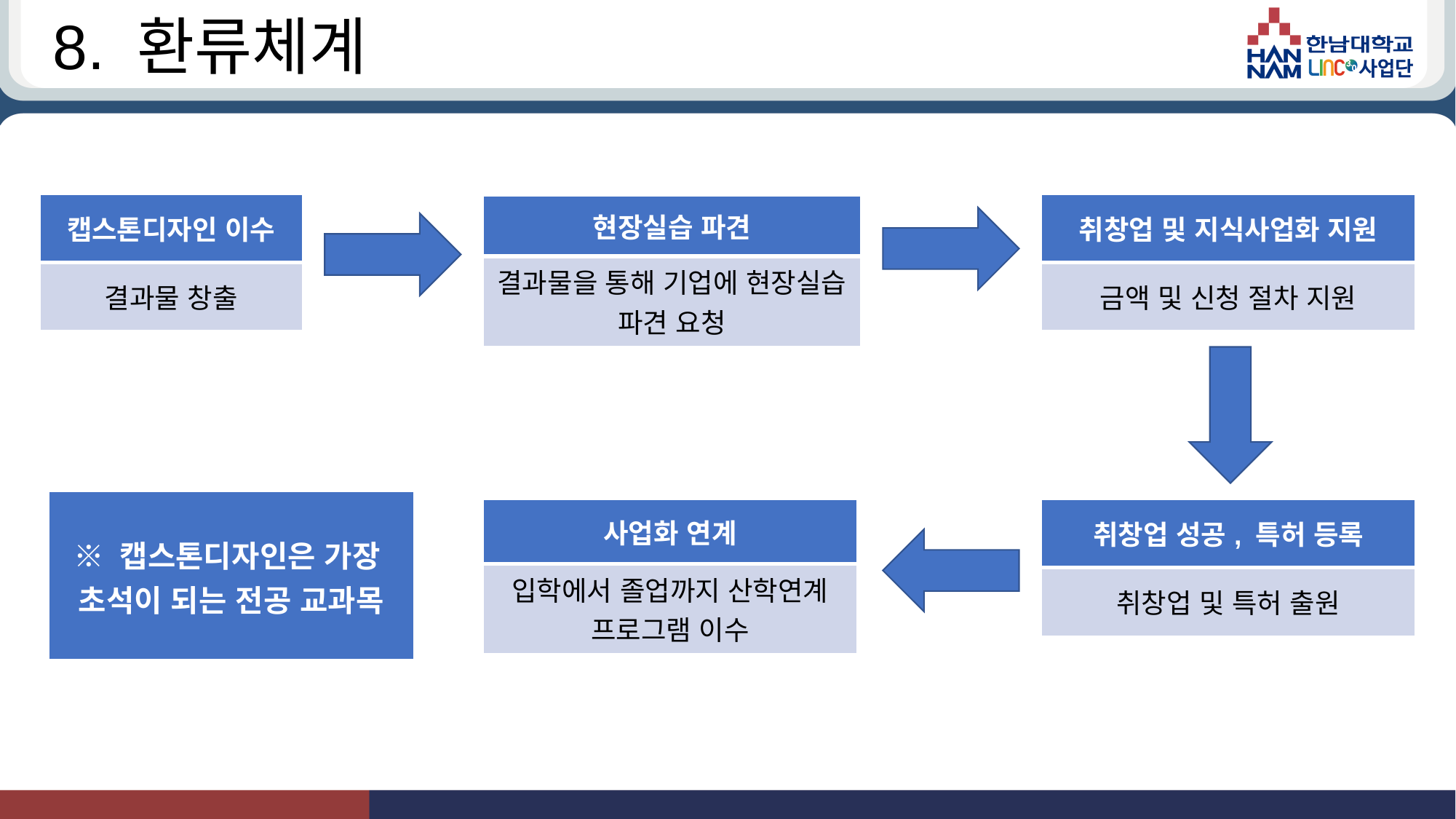

# 8. 환류체계

| 취창업 및 지식사업화 지원 |
| --- |
| 금액 및 신청 절차 지원 |
| 캡스톤디자인 이수 |
| --- |
| 결과물 창출 |
| 현장실습 파견 |
| --- |
| 결과물을 통해 기업에 현장실습 파견 요청 |

| ※ 캡스톤디자인은 가장 초석이 되는 전공 교과목 |
| --- |
| 취창업 성공, 특허 등록 |
| --- |
| 취창업 및 특허 출원 |
| 사업화 연계 |
| --- |
| 입학에서 졸업까지 산학연계 프로그램 이수 |